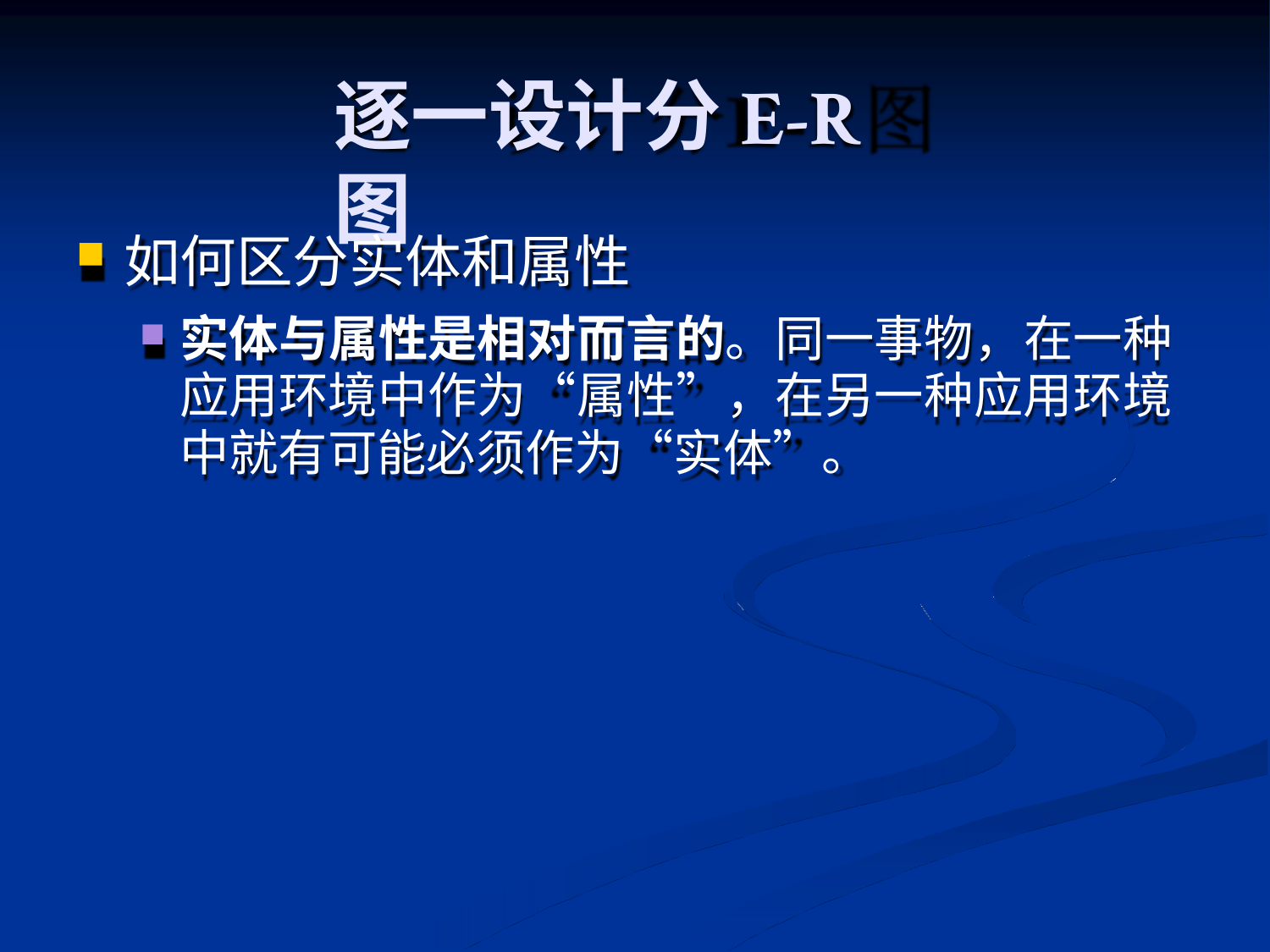

# 逐一设计分E-R图
如何区分实体和属性
实体与属性是相对而言的。同一事物，在一种 应用环境中作为“属性”，在另一种应用环境 中就有可能必须作为“实体”。